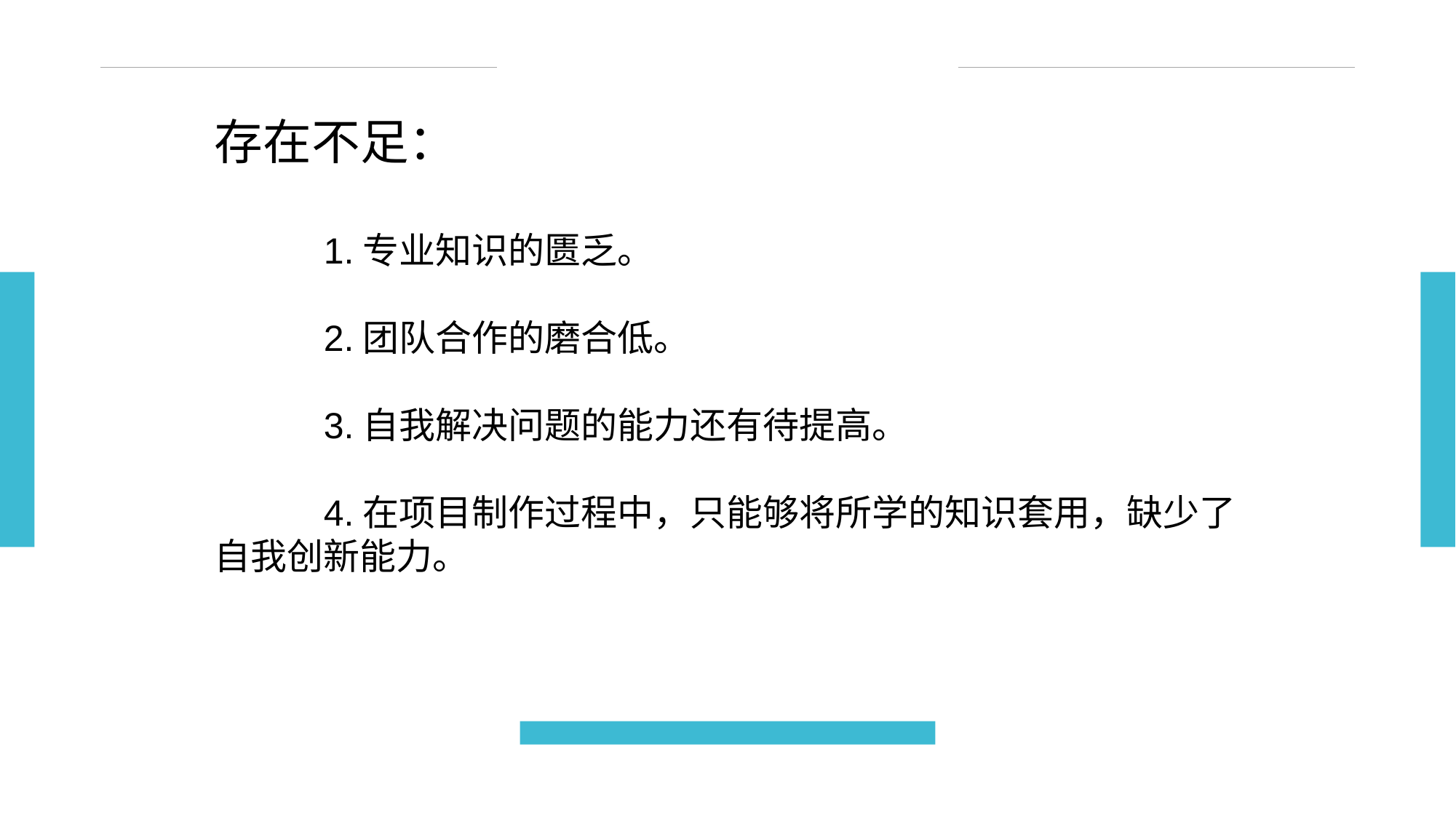

存在不足：

	1.专业知识的匮乏。

	2.团队合作的磨合低。

	3.自我解决问题的能力还有待提高。

	4.在项目制作过程中，只能够将所学的知识套用，缺少了自我创新能力。